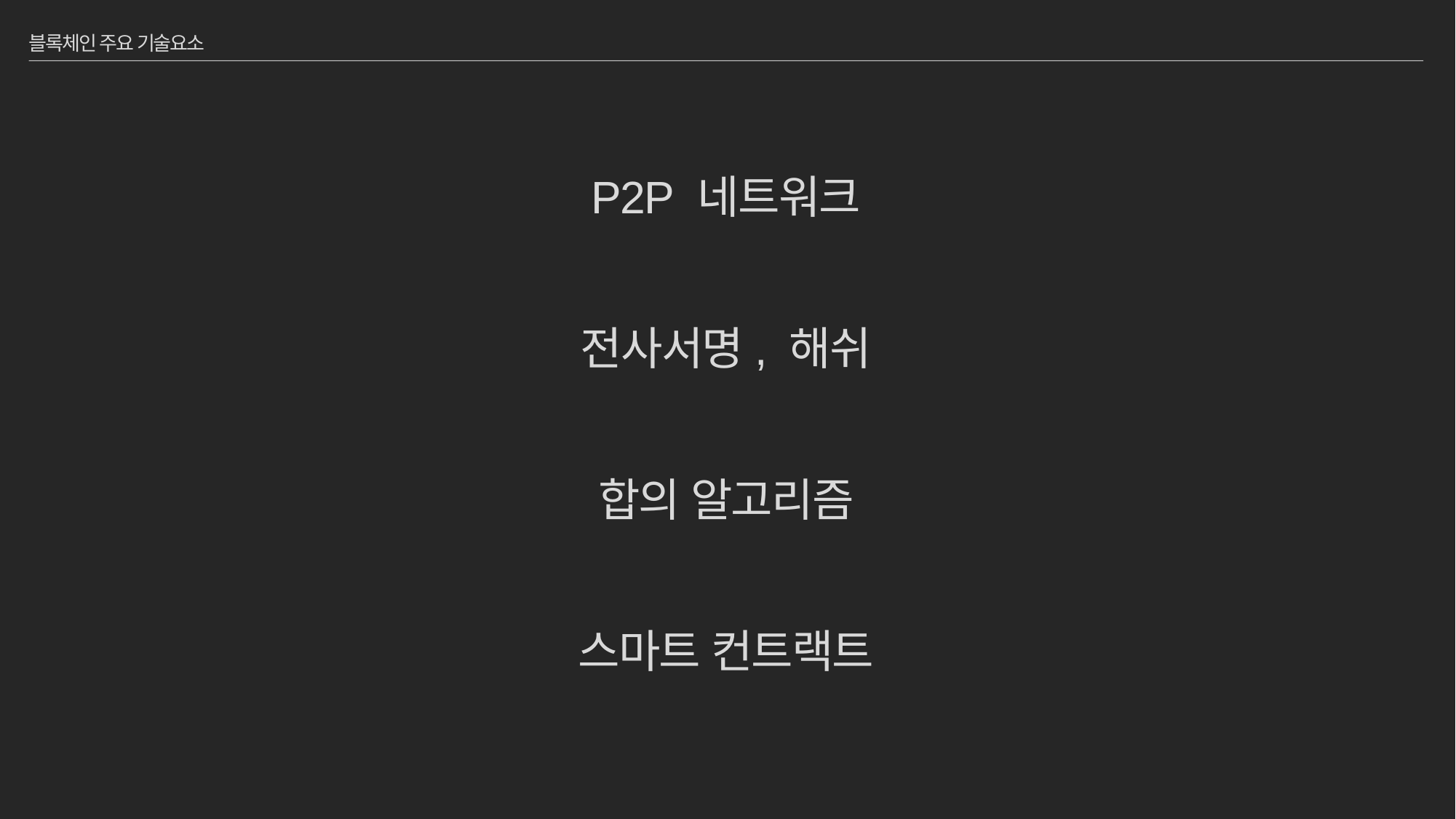

# 블록체인 주요 기술요소
P2P 네트워크
전사서명, 해쉬
합의 알고리즘
스마트 컨트랙트